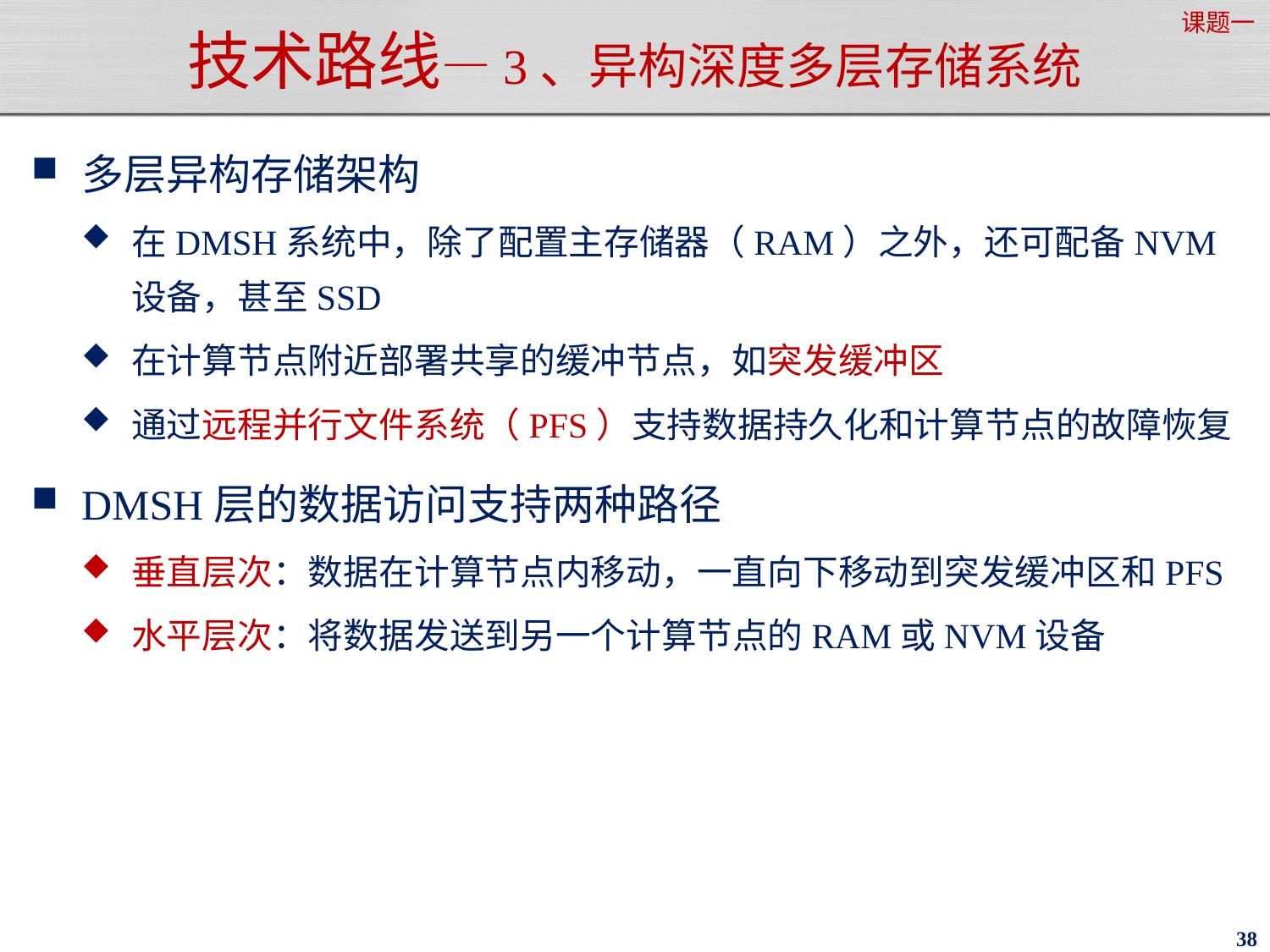

课题一
# 技术路线—3、异构深度多层存储系统
多层异构存储架构
在DMSH系统中，除了配置主存储器（RAM）之外，还可配备NVM设备，甚至SSD
在计算节点附近部署共享的缓冲节点，如突发缓冲区
通过远程并行文件系统（PFS）支持数据持久化和计算节点的故障恢复
DMSH层的数据访问支持两种路径
垂直层次：数据在计算节点内移动，一直向下移动到突发缓冲区和PFS
水平层次：将数据发送到另一个计算节点的RAM或NVM设备
38